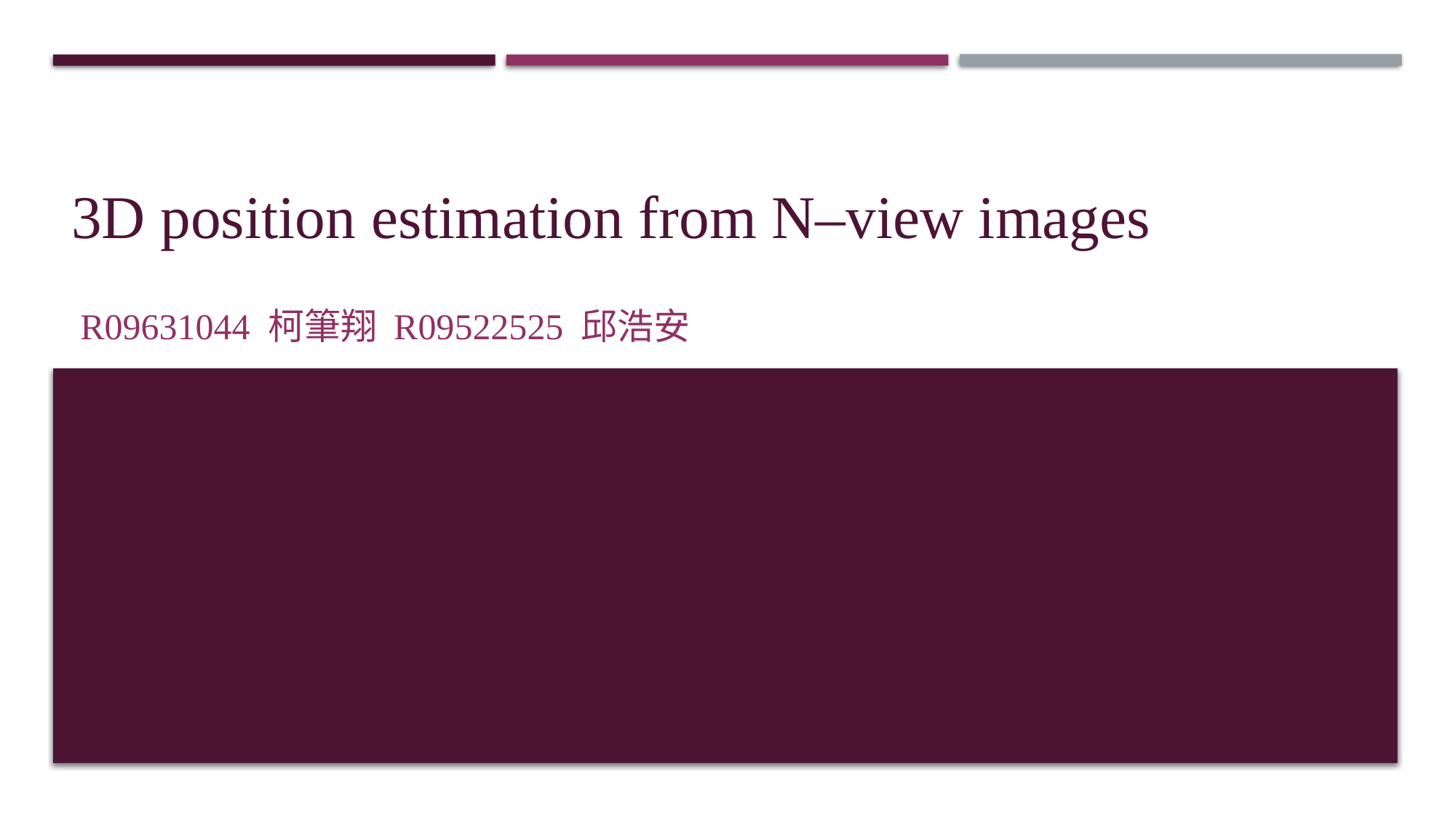

# 3D position estimation from N–view images
R09631044 柯筆翔 R09522525 邱浩安